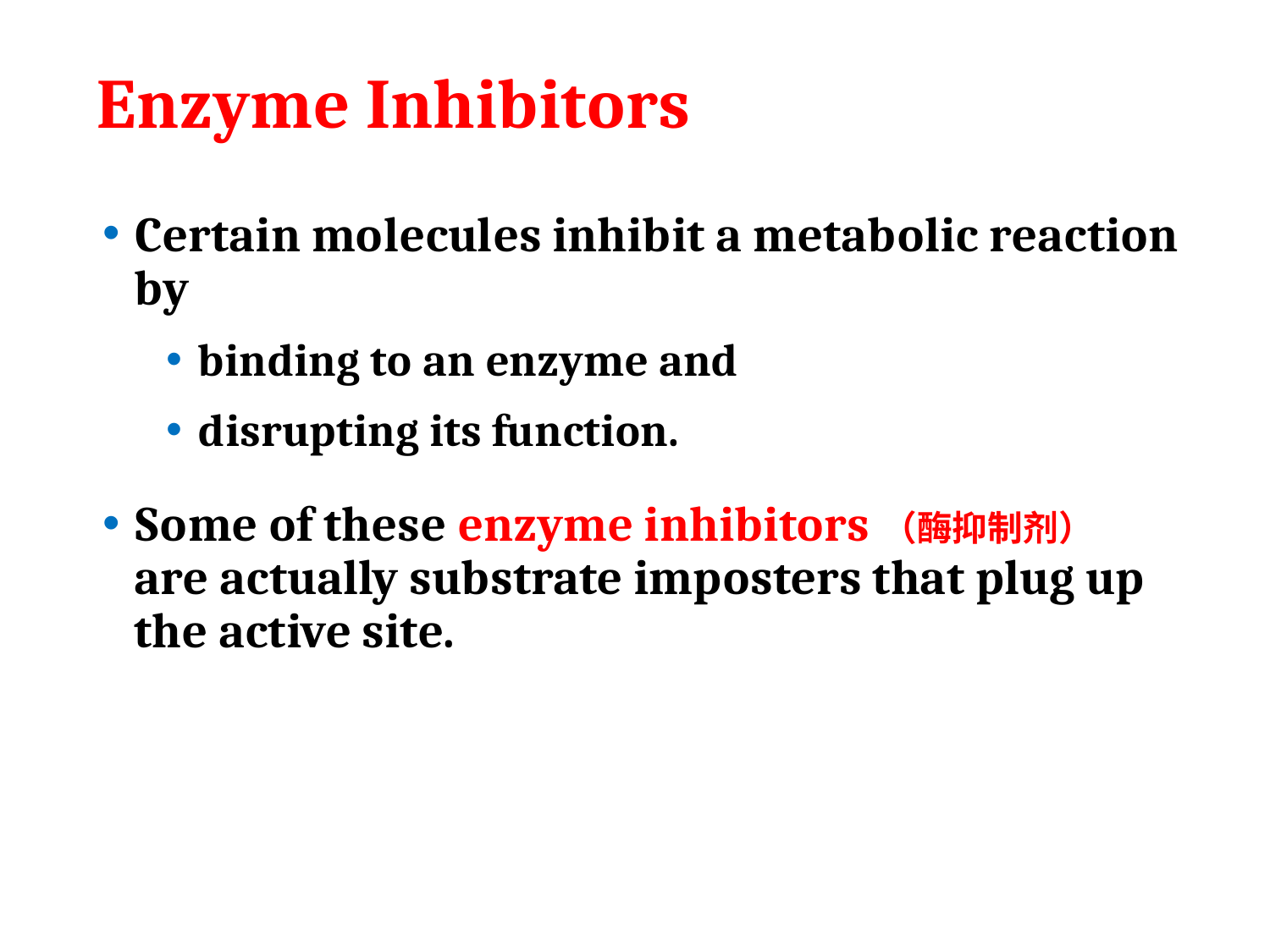

# Enzyme Inhibitors
Certain molecules inhibit a metabolic reaction by
binding to an enzyme and
disrupting its function.
Some of these enzyme inhibitors（酶抑制剂） are actually substrate imposters that plug up the active site.